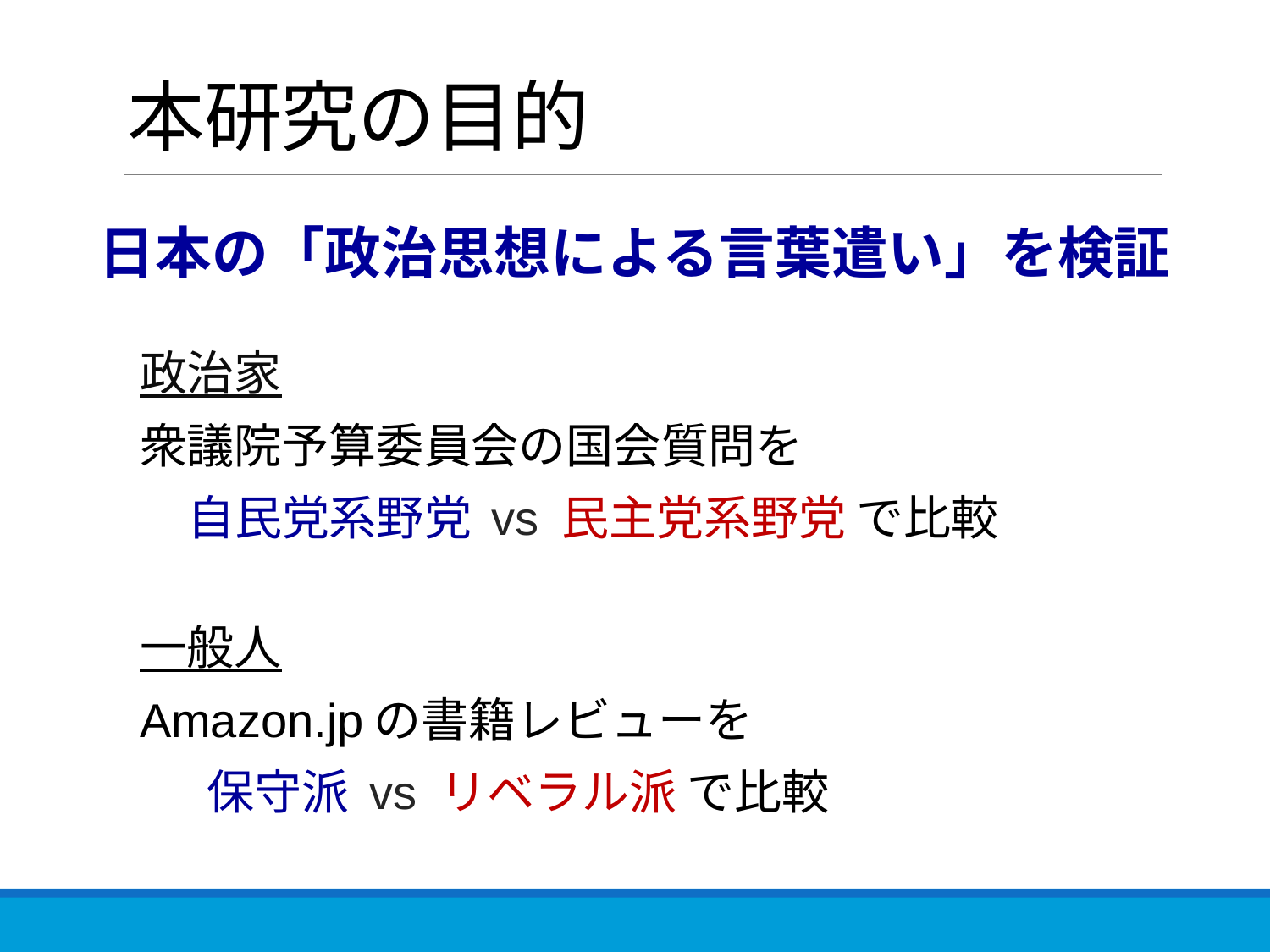

# 本研究の目的
日本の「政治思想による言葉遣い」を検証
政治家
衆議院予算委員会の国会質問を
　自民党系野党 vs 民主党系野党 で比較
一般人
Amazon.jpの書籍レビューを
 　保守派 vs リベラル派 で比較